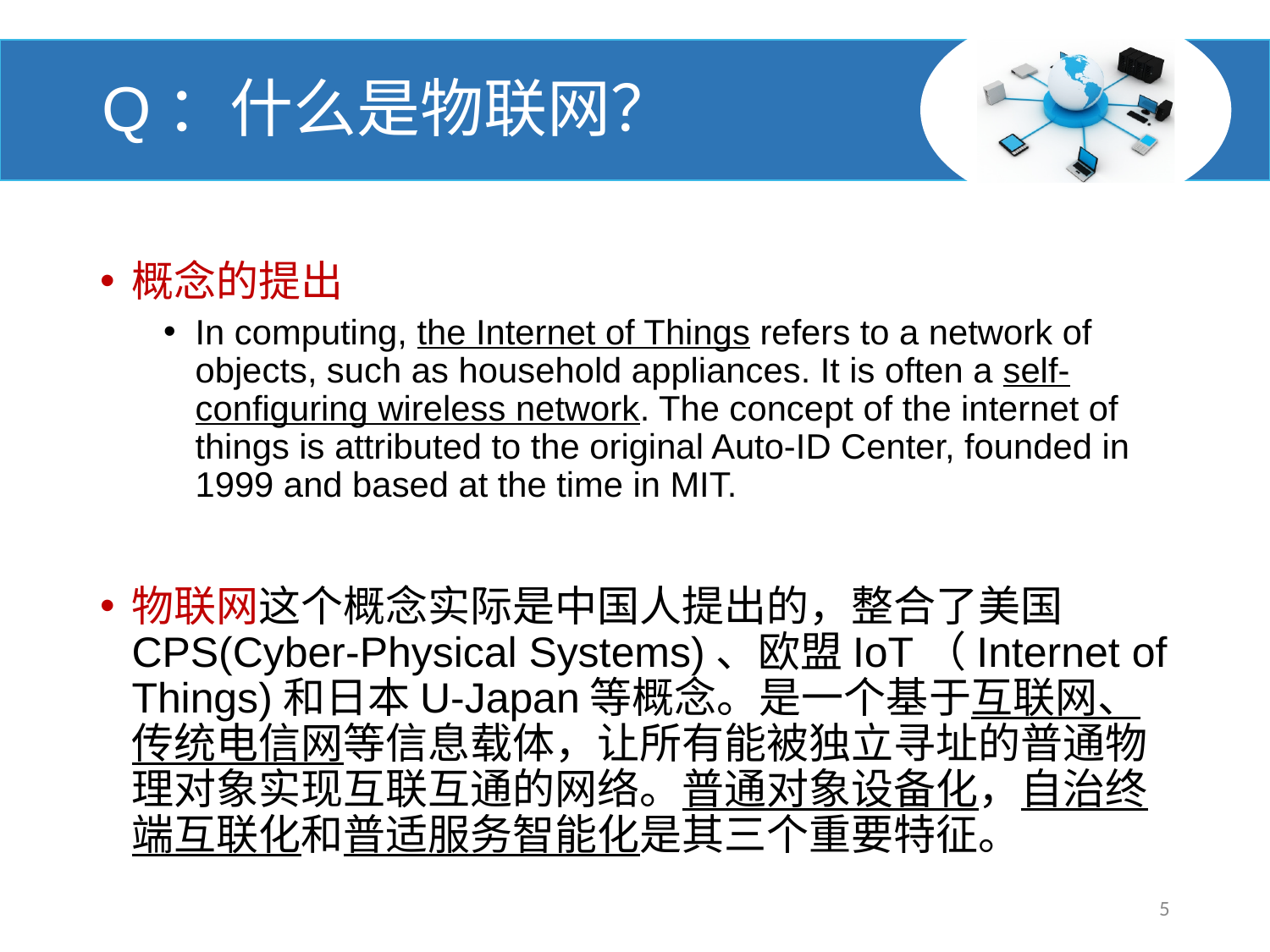

# Q：什么是物联网？
概念的提出
In computing, the Internet of Things refers to a network of objects, such as household appliances. It is often a self-configuring wireless network. The concept of the internet of things is attributed to the original Auto-ID Center, founded in 1999 and based at the time in MIT.

物联网这个概念实际是中国人提出的，整合了美国CPS(Cyber-Physical Systems)、欧盟IoT（Internet of Things)和日本U-Japan等概念。是一个基于互联网、传统电信网等信息载体，让所有能被独立寻址的普通物理对象实现互联互通的网络。普通对象设备化，自治终端互联化和普适服务智能化是其三个重要特征。
5